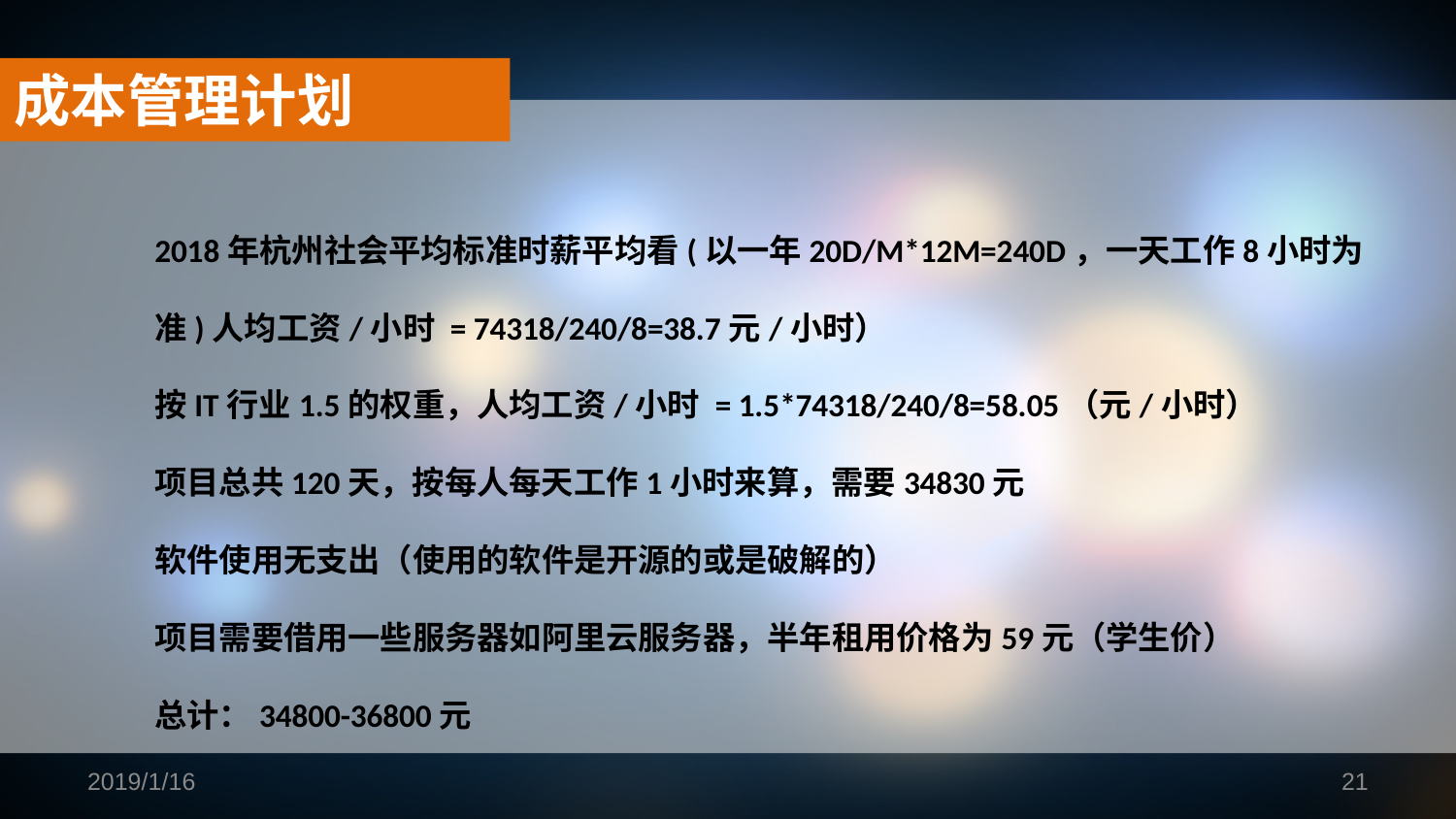

成本管理计划

2018年杭州社会平均标准时薪平均看(以一年20D/M*12M=240D，一天工作8小时为准)人均工资/小时 = 74318/240/8=38.7元/小时）
按IT行业1.5的权重，人均工资/小时 = 1.5*74318/240/8=58.05（元/小时）
项目总共120天，按每人每天工作1小时来算，需要34830元
软件使用无支出（使用的软件是开源的或是破解的）
项目需要借用一些服务器如阿里云服务器，半年租用价格为59元（学生价）
总计：34800-36800元
2019/1/16
21